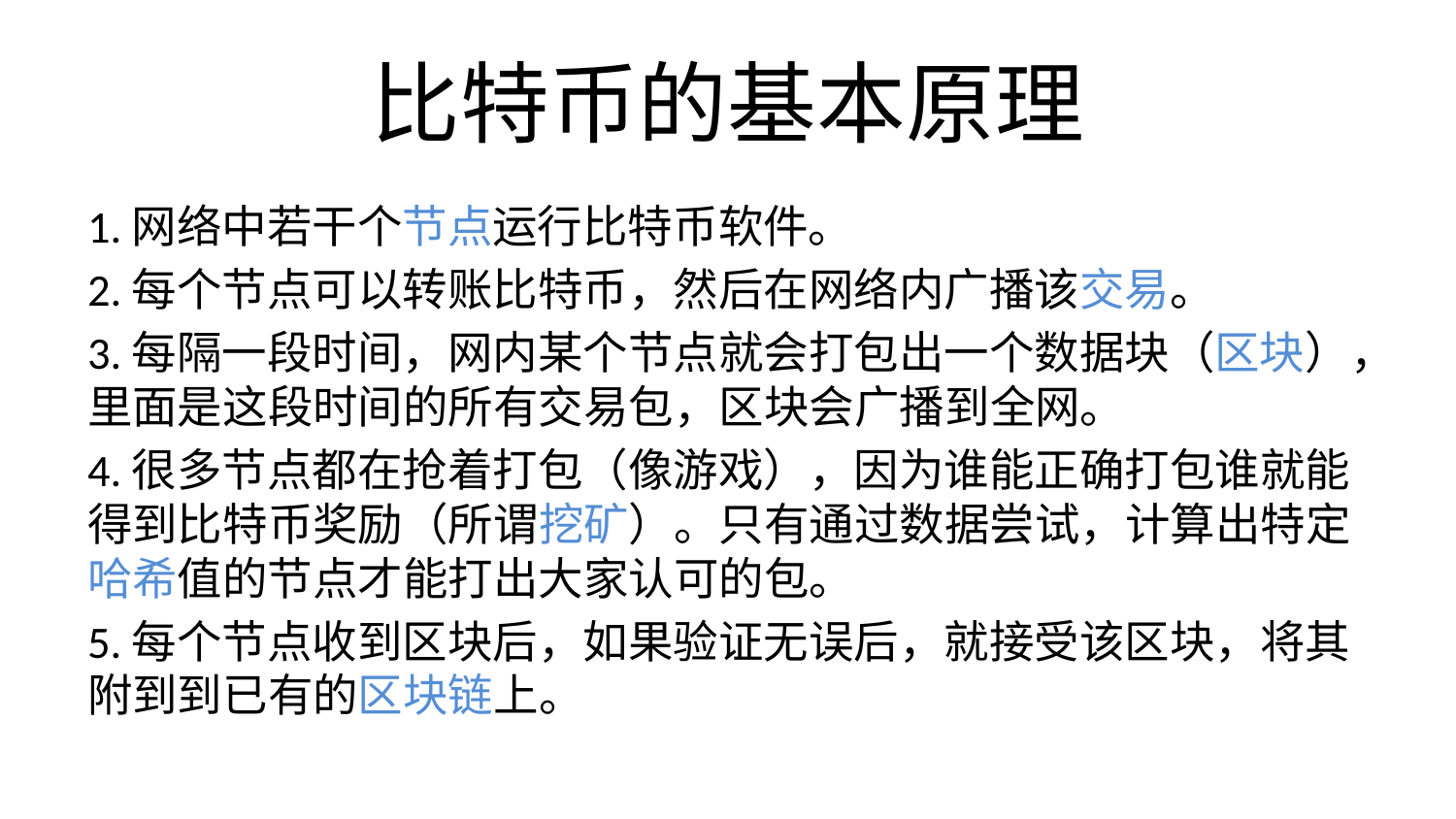

# 比特币的基本原理
1.网络中若干个节点运行比特币软件。
2.每个节点可以转账比特币，然后在网络内广播该交易。
3.每隔一段时间，网内某个节点就会打包出一个数据块（区块），里面是这段时间的所有交易包，区块会广播到全网。
4.很多节点都在抢着打包（像游戏），因为谁能正确打包谁就能得到比特币奖励（所谓挖矿）。只有通过数据尝试，计算出特定哈希值的节点才能打出大家认可的包。
5.每个节点收到区块后，如果验证无误后，就接受该区块，将其附到到已有的区块链上。